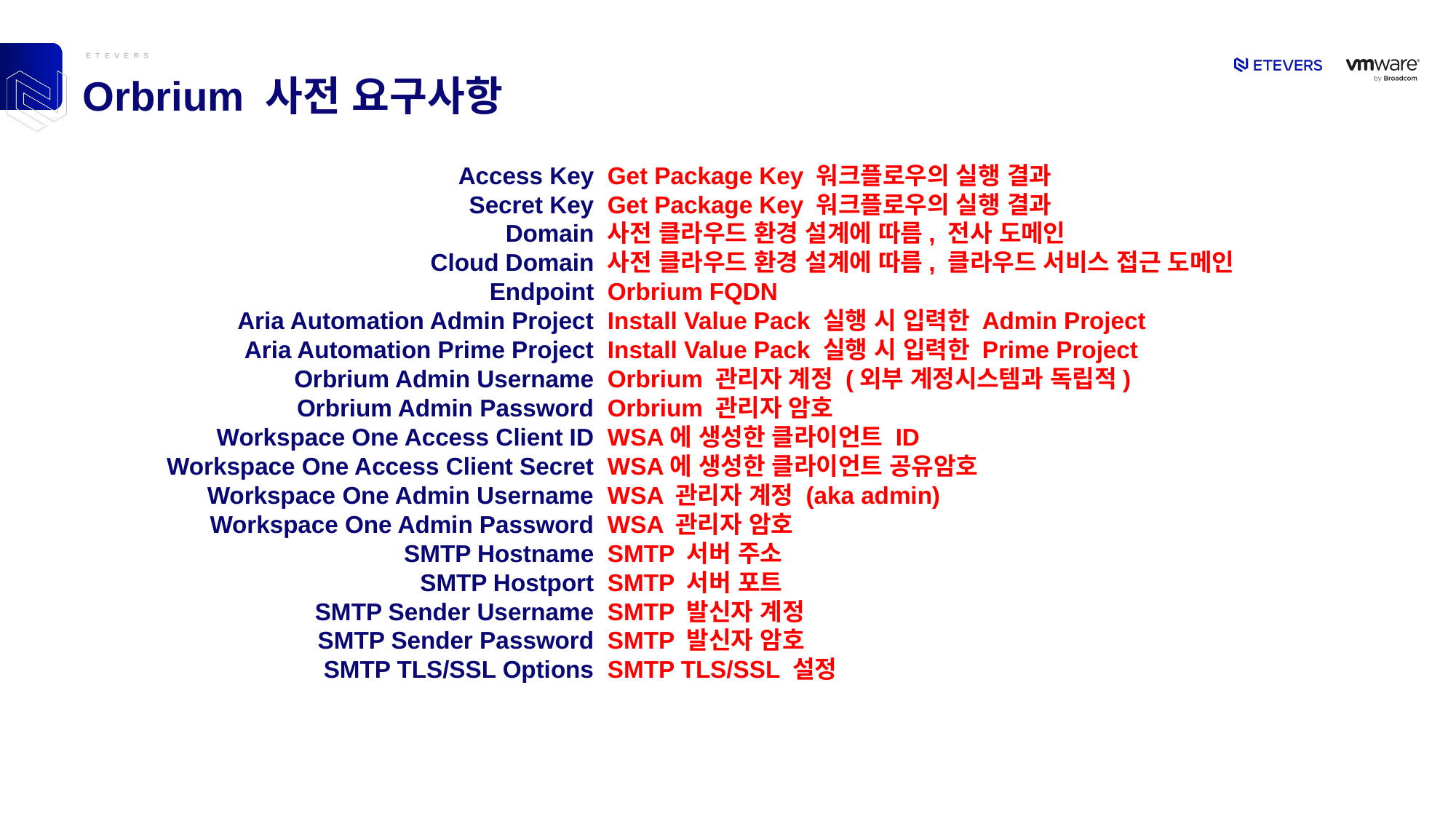

# Orbrium 사전 요구사항
Access Key
Secret Key
Domain
Cloud Domain
Endpoint
Aria Automation Admin Project
Aria Automation Prime Project
Orbrium Admin Username
Orbrium Admin Password
Workspace One Access Client ID
Workspace One Access Client Secret
Workspace One Admin Username
Workspace One Admin Password
SMTP Hostname
SMTP Hostport
SMTP Sender Username
SMTP Sender Password
SMTP TLS/SSL Options
Get Package Key 워크플로우의 실행 결과
Get Package Key 워크플로우의 실행 결과
사전 클라우드 환경 설계에 따름, 전사 도메인
사전 클라우드 환경 설계에 따름, 클라우드 서비스 접근 도메인
Orbrium FQDN
Install Value Pack 실행 시 입력한 Admin Project
Install Value Pack 실행 시 입력한 Prime Project
Orbrium 관리자 계정 (외부 계정시스템과 독립적)
Orbrium 관리자 암호
WSA에 생성한 클라이언트 ID
WSA에 생성한 클라이언트 공유암호
WSA 관리자 계정 (aka admin)
WSA 관리자 암호
SMTP 서버 주소
SMTP 서버 포트
SMTP 발신자 계정
SMTP 발신자 암호
SMTP TLS/SSL 설정